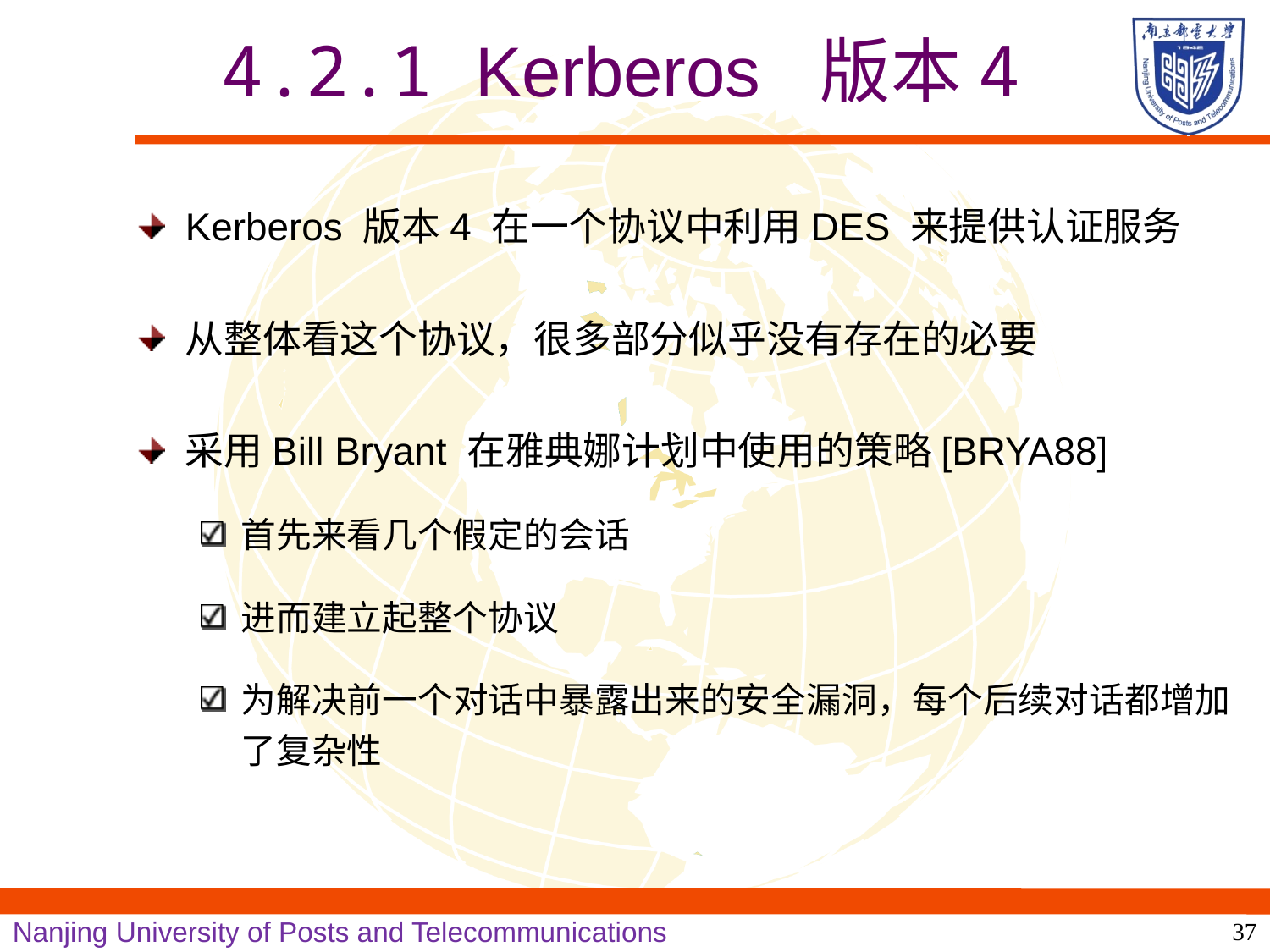

# 4.2.1 Kerberos 版本4
Kerberos 版本4 在一个协议中利用DES 来提供认证服务
从整体看这个协议，很多部分似乎没有存在的必要
采用Bill Bryant 在雅典娜计划中使用的策略[BRYA88]
首先来看几个假定的会话
进而建立起整个协议
为解决前一个对话中暴露出来的安全漏洞，每个后续对话都增加了复杂性
37